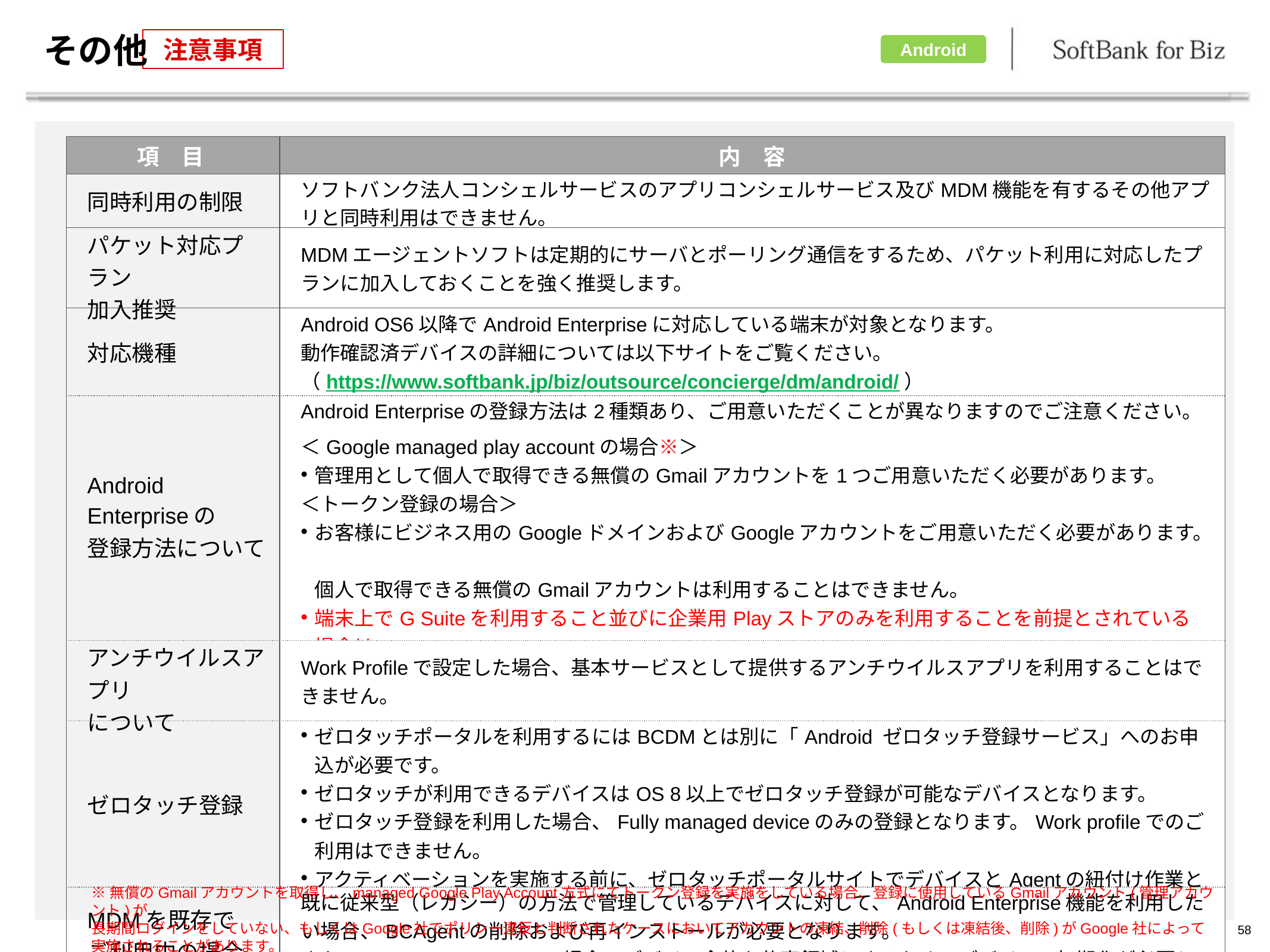

# その他
注意事項
Android
| 項　目 | 内　容 |
| --- | --- |
| 同時利用の制限 | ソフトバンク法人コンシェルサービスのアプリコンシェルサービス及びMDM機能を有するその他アプリと同時利用はできません。 |
| パケット対応プラン 加入推奨 | MDMエージェントソフトは定期的にサーバとポーリング通信をするため、パケット利用に対応したプランに加入しておくことを強く推奨します。 |
| 対応機種 | Android OS6以降でAndroid Enterpriseに対応している端末が対象となります。 動作確認済デバイスの詳細については以下サイトをご覧ください。 （https://www.softbank.jp/biz/outsource/concierge/dm/android/） |
| Android Enterpriseの 登録方法について | Android Enterpriseの登録方法は2種類あり、ご用意いただくことが異なりますのでご注意ください。 ＜Google managed play accountの場合※＞ 管理用として個人で取得できる無償のGmailアカウントを1つご用意いただく必要があります。 ＜トークン登録の場合＞ お客様にビジネス用のGoogleドメインおよびGoogleアカウントをご用意いただく必要があります。 個人で取得できる無償のGmailアカウントは利用することはできません。 端末上でG Suiteを利用すること並びに企業用Playストアのみを利用することを前提とされている場合は、 　こちらの方式をご利用いただく必要があります。 |
| アンチウイルスアプリ について | Work Profileで設定した場合、基本サービスとして提供するアンチウイルスアプリを利用することはできません。 |
| ゼロタッチ登録 | ゼロタッチポータルを利用するにはBCDMとは別に「Android ゼロタッチ登録サービス」へのお申込が必要です。 ゼロタッチが利用できるデバイスはOS 8以上でゼロタッチ登録が可能なデバイスとなります。 ゼロタッチ登録を利用した場合、Fully managed deviceのみの登録となります。Work profileでのご利用はできません。 アクティベーションを実施する前に、ゼロタッチポータルサイトでデバイスとAgentの紐付け作業とBCDM環境でAndroid Enterprise登録が必要です。 |
| MDMを既存で ご利用中の場合 | 既に従来型（レガシー）の方法で管理しているデバイスに対して、Android Enterprise機能を利用したい場合、BCAgentの削除および再インストールが必要となります。 またFully managed deviceの場合、デバイス全体を仕事領域にするため、デバイスの初期化が必要となります。 |
※無償のGmailアカウントを取得し、managed Google Play Account方式にてトークン登録を実施をしている場合、登録に使用しているGmailアカウント(管理アカウント)が
長期間ログインをしていない、もしくはGoogle社でポリシー違反と判断されたケースにおいてアカウントの凍結、削除(もしくは凍結後、削除)がGoogle社によって実施されることがあります。
アカウントへの定期的なログインの実施をお願いいたします。また1つのアカウントが削除されても、他の紐づいているアカウントで継続して利用できるように管理アカウントを複数設定してご利用ください。
58